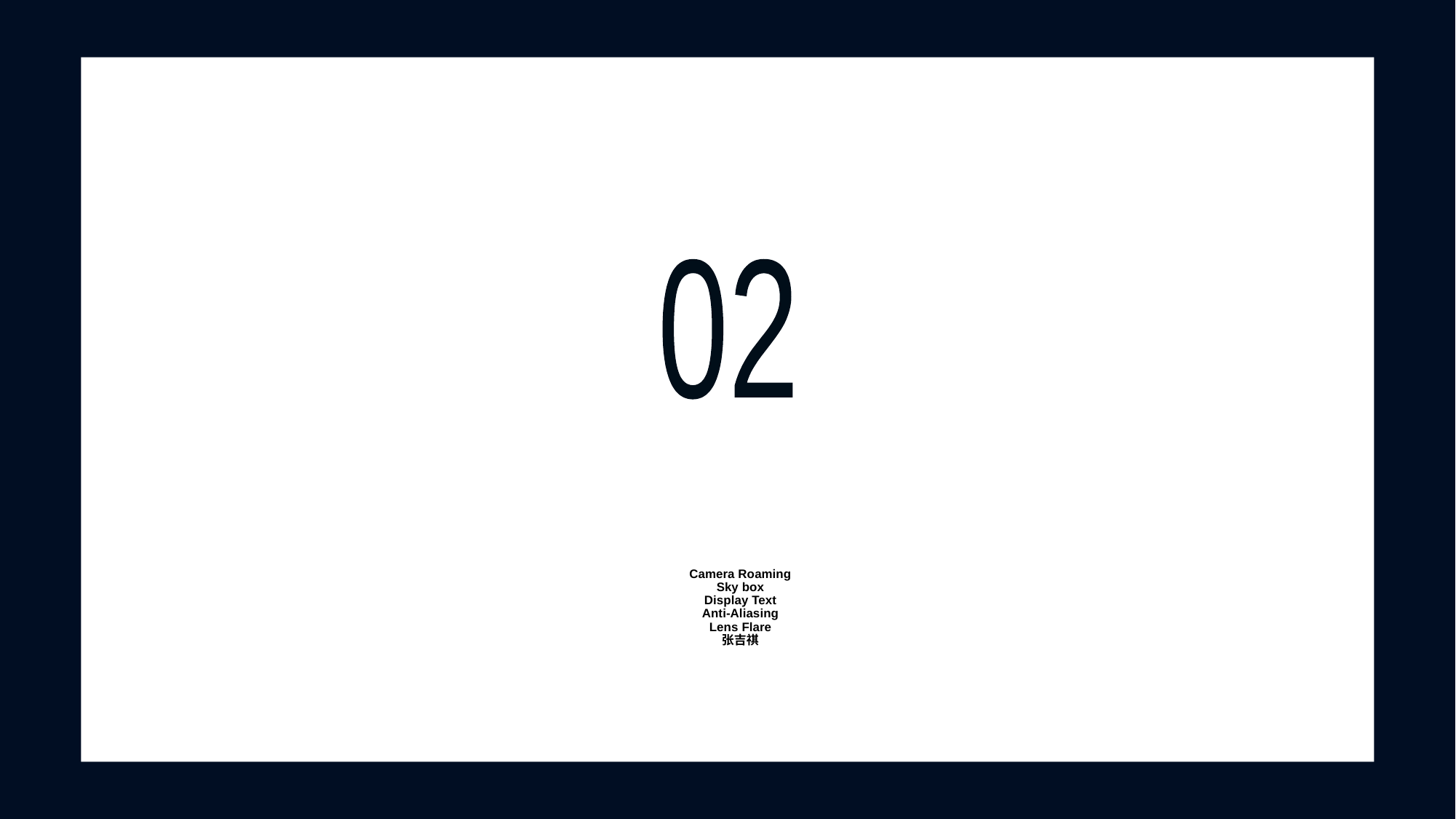

02
# Camera Roaming Sky box Display Text Anti-Aliasing Lens Flare 张吉祺